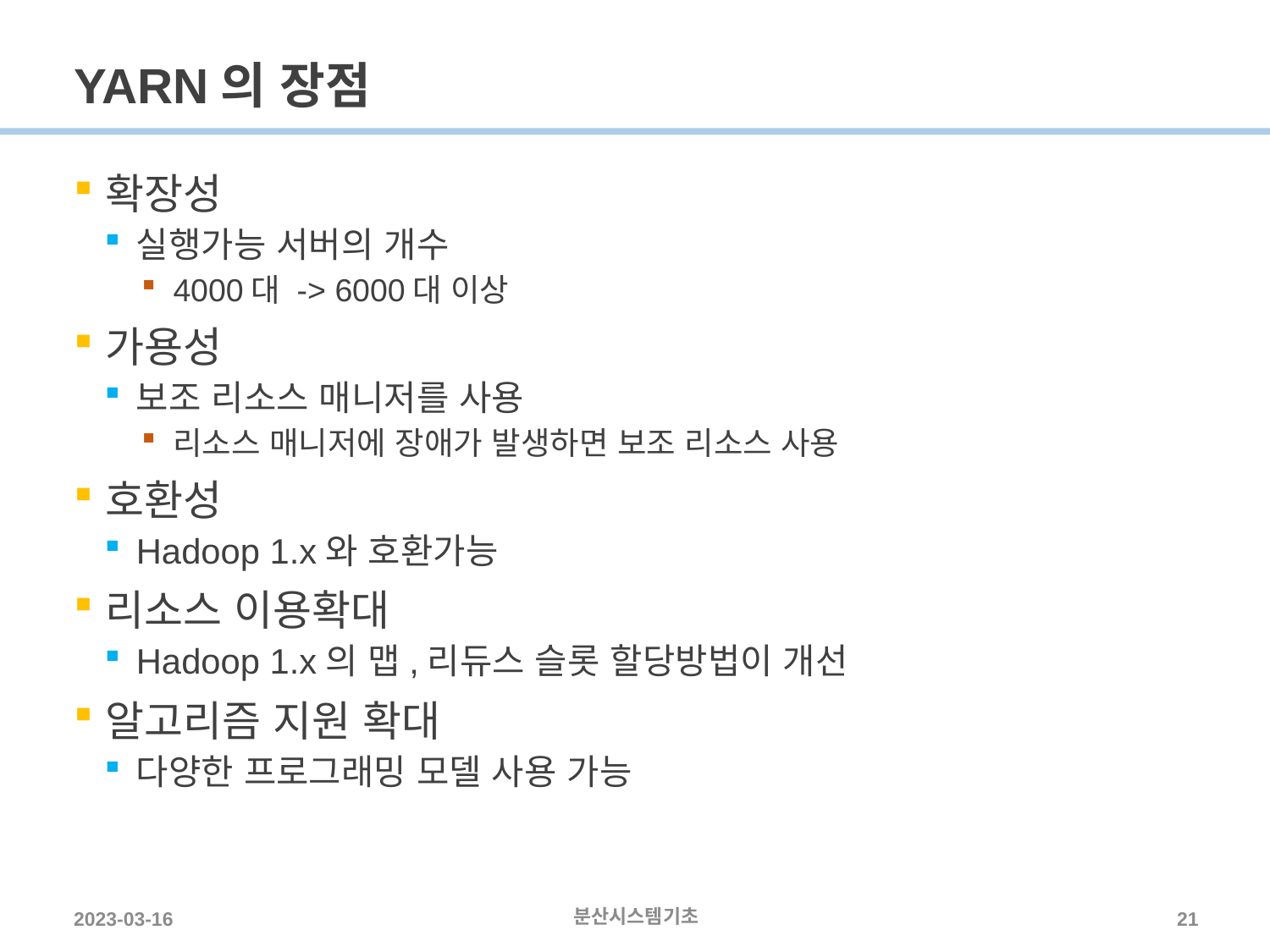

# YARN의 장점
확장성
실행가능 서버의 개수
4000대 -> 6000대 이상
가용성
보조 리소스 매니저를 사용
리소스 매니저에 장애가 발생하면 보조 리소스 사용
호환성
Hadoop 1.x와 호환가능
리소스 이용확대
Hadoop 1.x의 맵,리듀스 슬롯 할당방법이 개선
알고리즘 지원 확대
다양한 프로그래밍 모델 사용 가능
2023-03-16
분산시스템기초
21